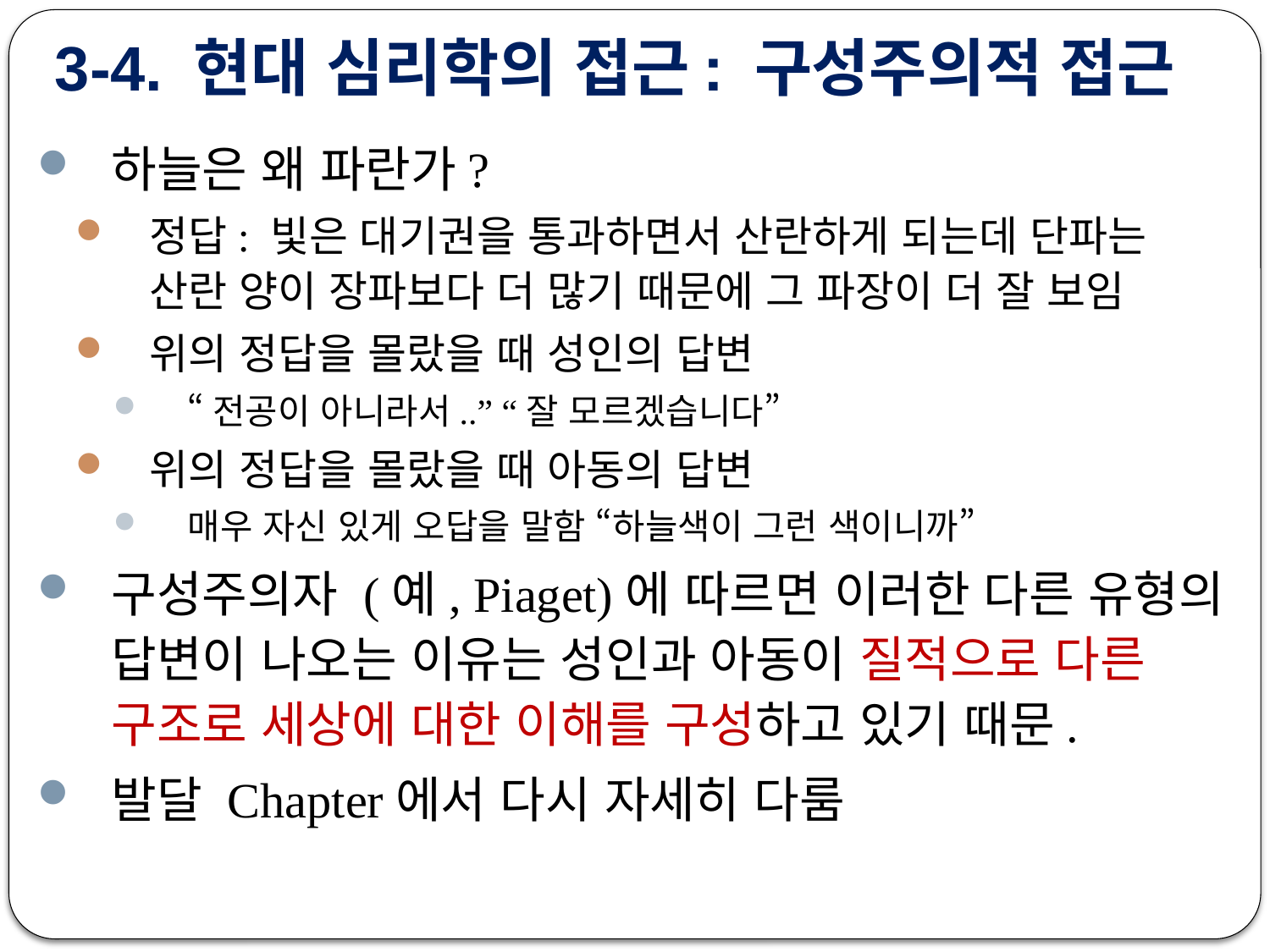

# 3-4. 현대 심리학의 접근: 구성주의적 접근
하늘은 왜 파란가?
정답: 빛은 대기권을 통과하면서 산란하게 되는데 단파는 산란 양이 장파보다 더 많기 때문에 그 파장이 더 잘 보임
위의 정답을 몰랐을 때 성인의 답변
“전공이 아니라서..” “잘 모르겠습니다”
위의 정답을 몰랐을 때 아동의 답변
매우 자신 있게 오답을 말함 “하늘색이 그런 색이니까”
구성주의자 (예, Piaget)에 따르면 이러한 다른 유형의 답변이 나오는 이유는 성인과 아동이 질적으로 다른 구조로 세상에 대한 이해를 구성하고 있기 때문.
발달 Chapter에서 다시 자세히 다룸